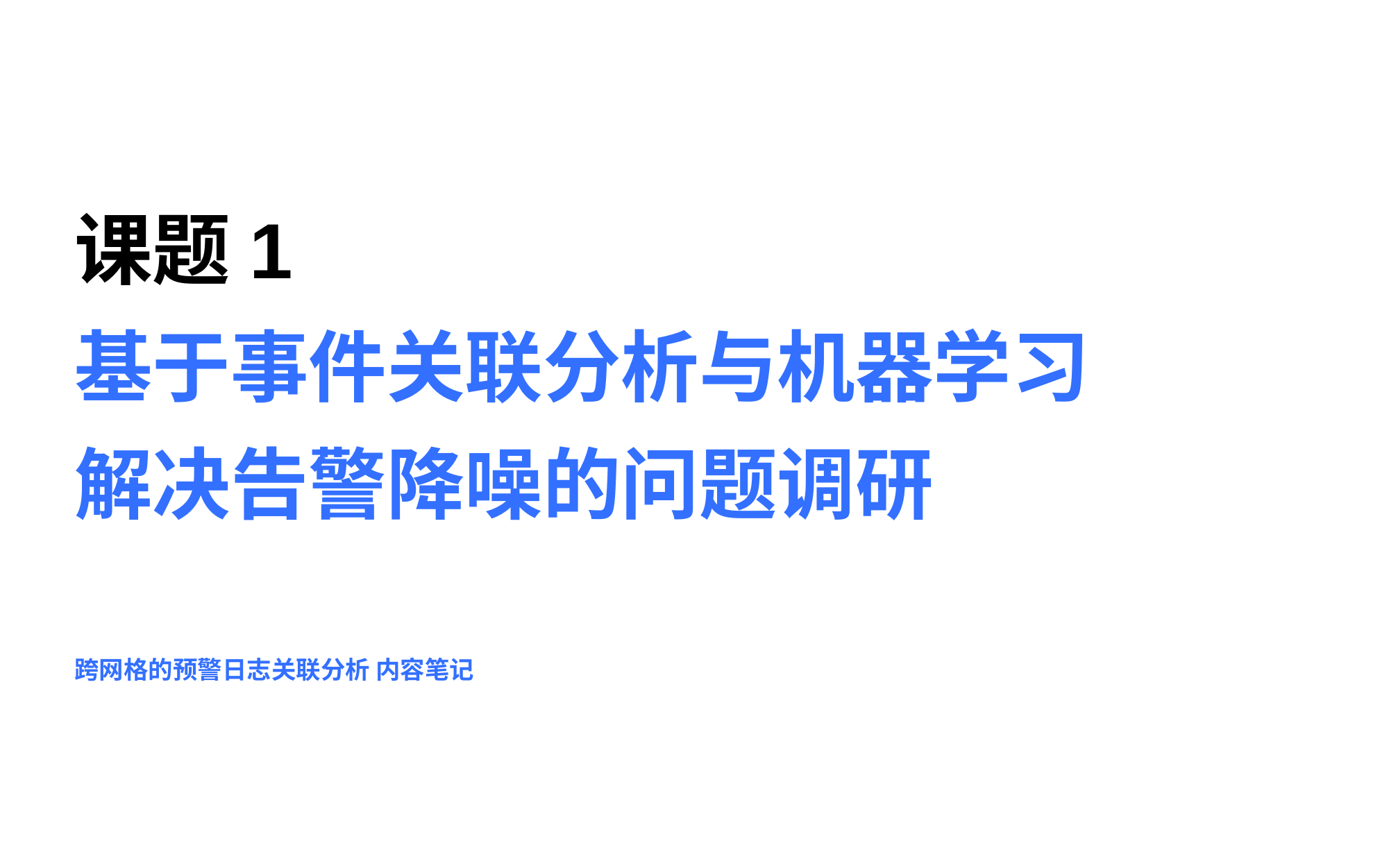

课题1
基于事件关联分析与机器学习
解决告警降噪的问题调研

跨网格的预警日志关联分析 内容笔记